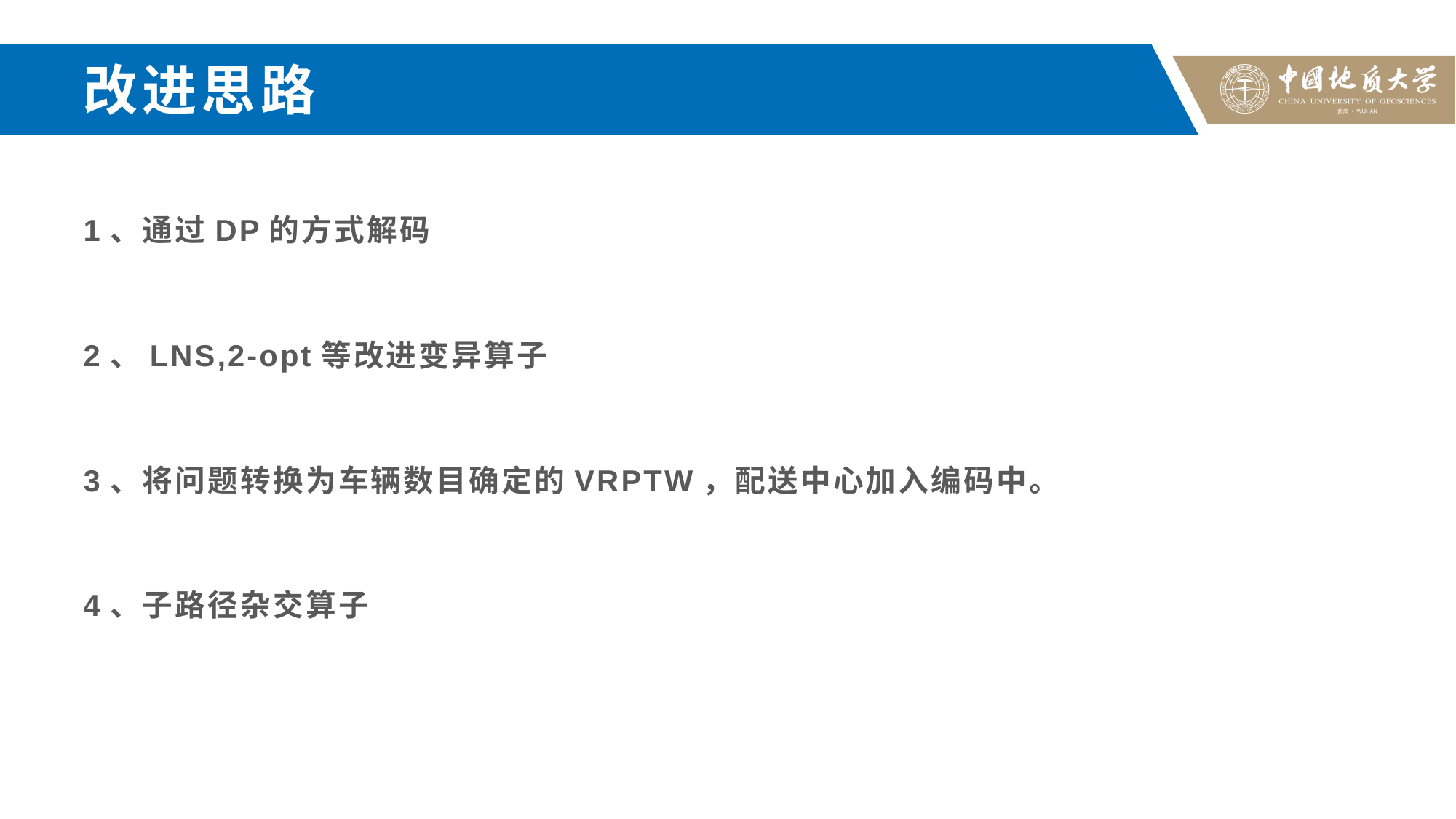

# 改进思路
1、通过DP的方式解码

2、LNS,2-opt等改进变异算子

3、将问题转换为车辆数目确定的VRPTW，配送中心加入编码中。

4、子路径杂交算子